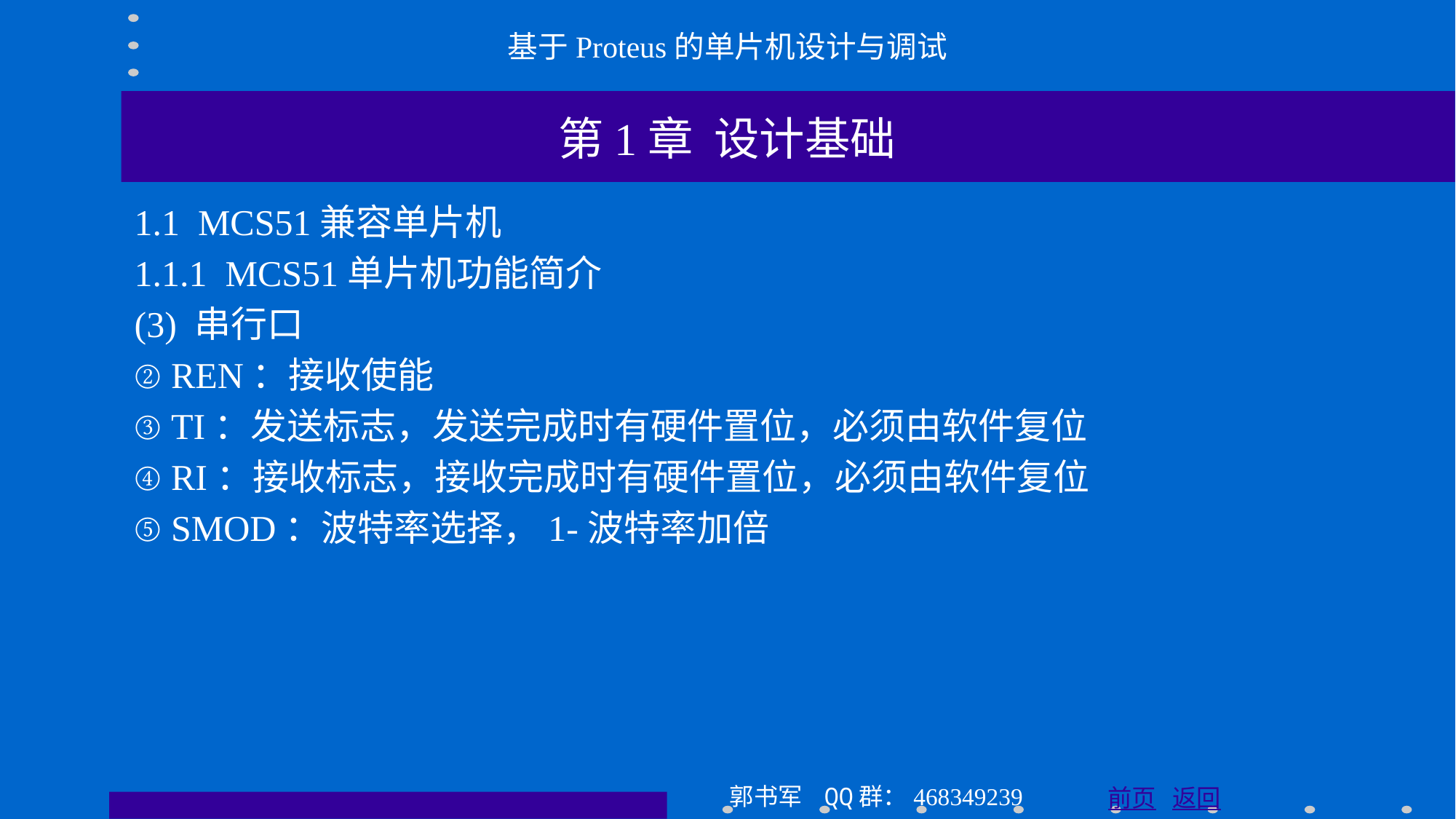

基于Proteus的单片机设计与调试
第1章  设计基础
1.1  MCS51兼容单片机
1.1.1  MCS51单片机功能简介
(3) 串行口
② REN：接收使能
③ TI：发送标志，发送完成时有硬件置位，必须由软件复位
④ RI：接收标志，接收完成时有硬件置位，必须由软件复位
⑤ SMOD：波特率选择，1-波特率加倍

郭书军   QQ群：468349239
前页   返回